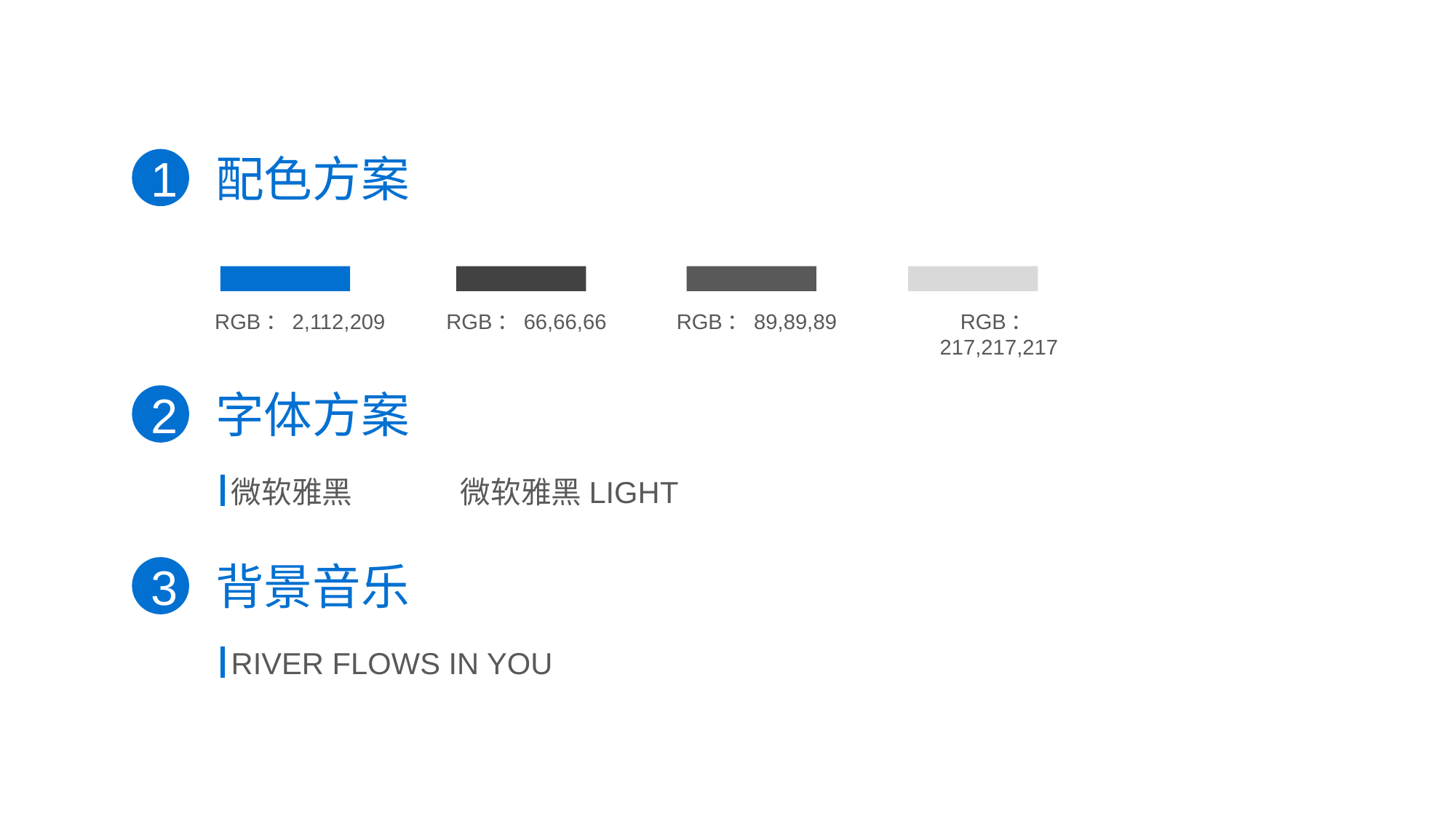

配色方案
1

RGB：2,112,209
RGB：217,217,217
RGB：66,66,66
RGB：89,89,89
字体方案
2
微软雅黑                微软雅黑LIGHT
背景音乐
3
RIVER FLOWS IN YOU